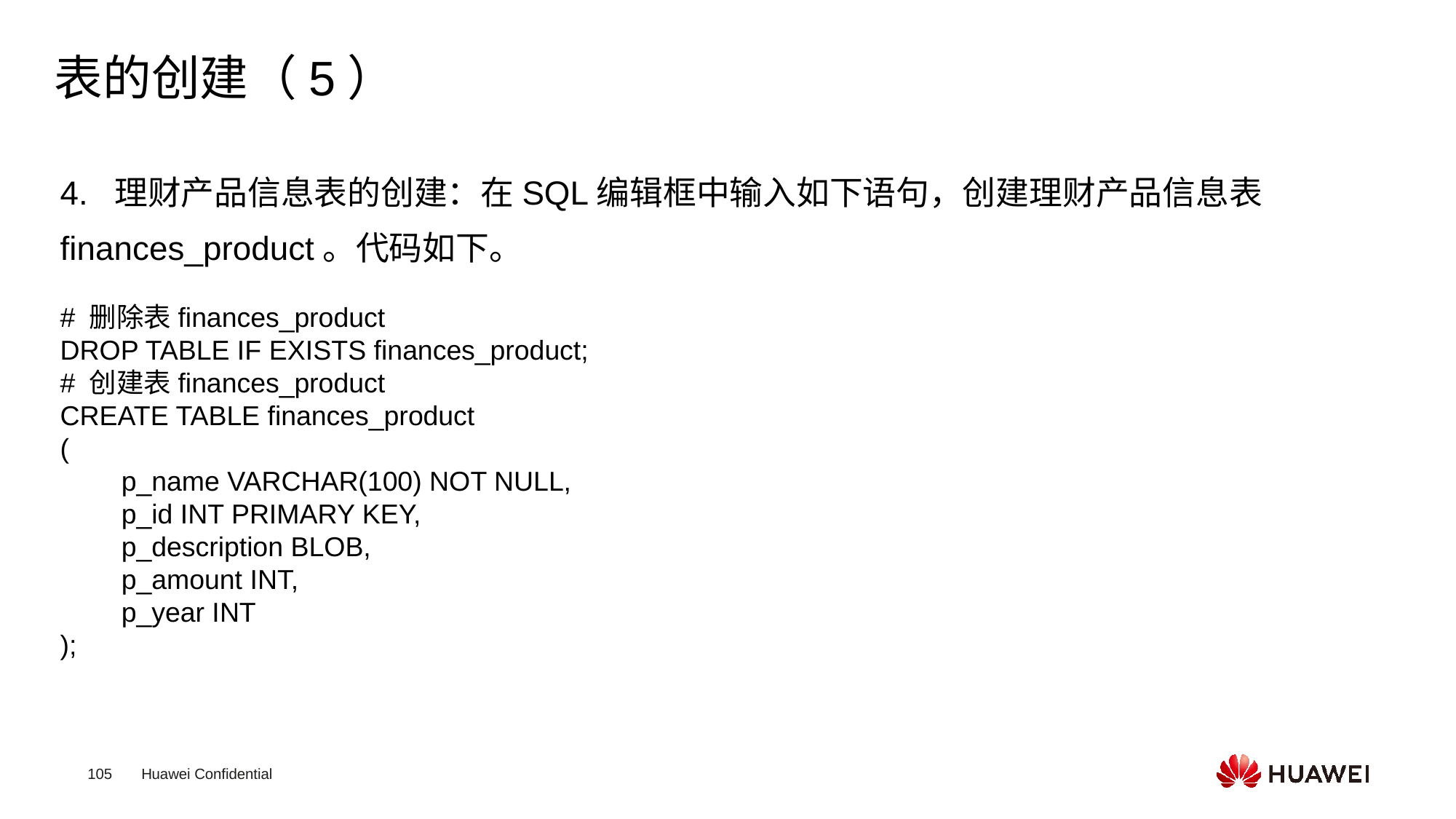

# 表的创建（5）
4.  理财产品信息表的创建：在SQL编辑框中输入如下语句，创建理财产品信息表finances_product。代码如下。

# 删除表finances_product
DROP TABLE IF EXISTS finances_product;
# 创建表finances_product
CREATE TABLE finances_product
(
        p_name VARCHAR(100) NOT NULL,
        p_id INT PRIMARY KEY,
        p_description BLOB,
        p_amount INT,
        p_year INT
);
Text
Text
Text
Text
Text
Text
Text
Text
Text
Text
Text
Text
Text
Text
Text
Text
Text
Text
Text
Text
Text
Text
Text
Text
Text
Text
Text
Text
Text
Text
Text
Text
Text
Text
Text
Text
Text
Text
Text
Text
Text
Text
Text
Text
Text
Text